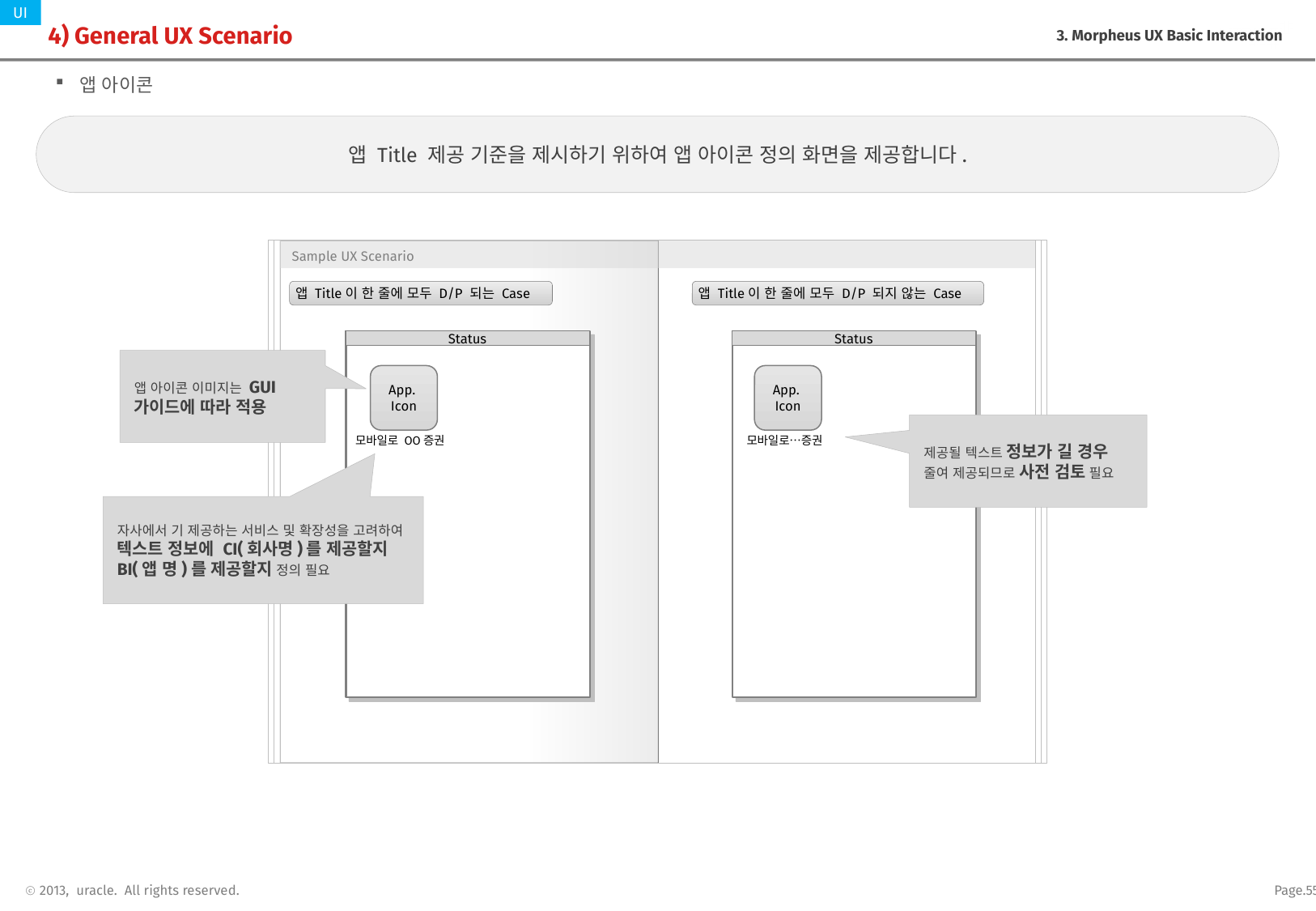

# 4) General UX Scenario
3. Morpheus UX Basic Interaction
앱 아이콘
앱 Title 제공 기준을 제시하기 위하여 앱 아이콘 정의 화면을 제공합니다.
앱 Title이 한 줄에 모두 D/P 되는 Case
앱 Title이 한 줄에 모두 D/P 되지 않는 Case
Status
App.
Icon
모바일로 OO증권

Status
앱 아이콘 이미지는 GUI 가이드에 따라 적용
App.
Icon
모바일로…증권

제공될 텍스트 정보가 길 경우 줄여 제공되므로 사전 검토 필요
자사에서 기 제공하는 서비스 및 확장성을 고려하여 텍스트 정보에 CI(회사명)를 제공할지 BI(앱 명)를 제공할지 정의 필요